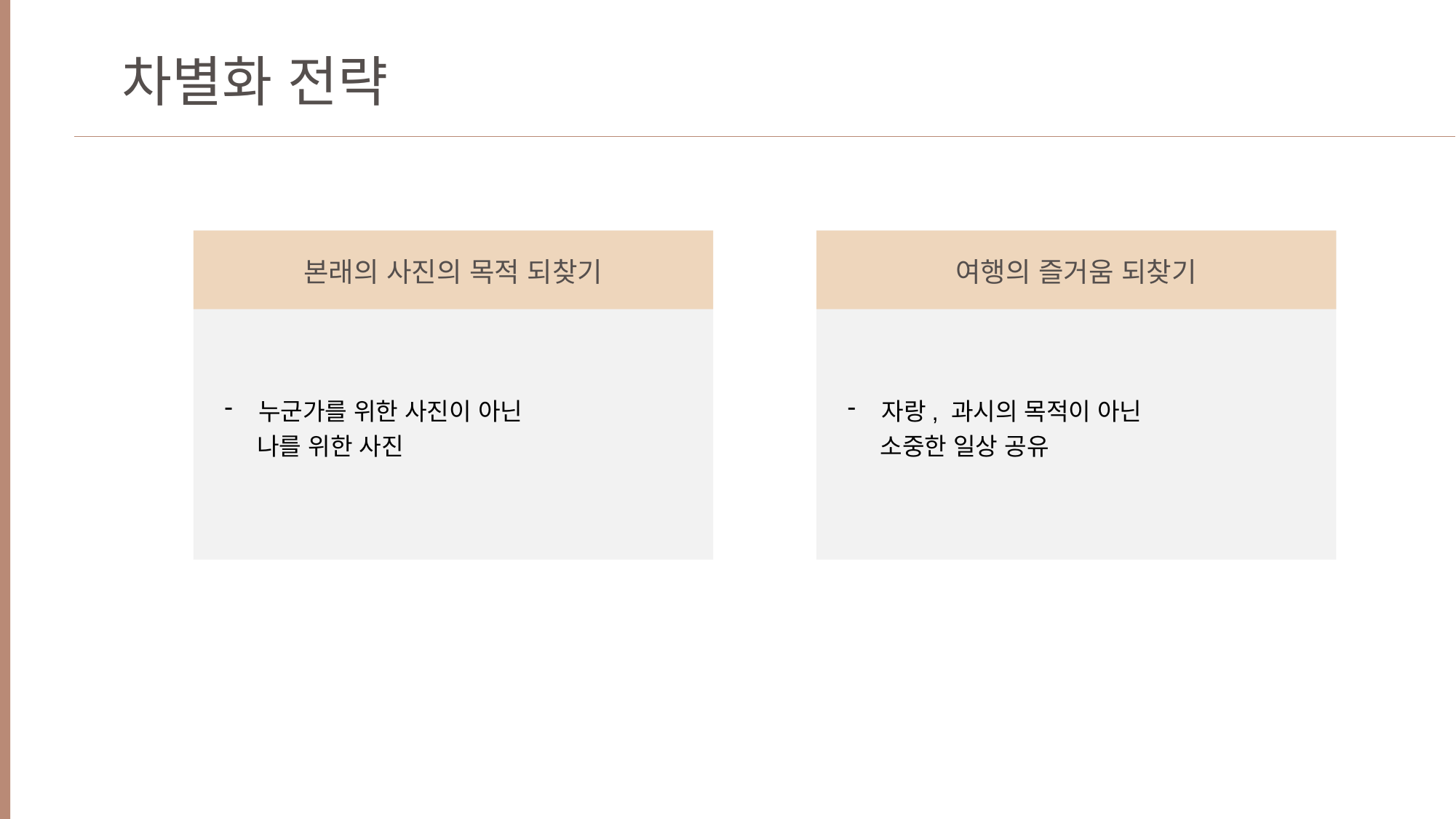

차별화 전략

본래의 사진의 목적 되찾기
여행의 즐거움 되찾기
누군가를 위한 사진이 아닌
    나를 위한 사진
자랑, 과시의 목적이 아닌
    소중한 일상 공유